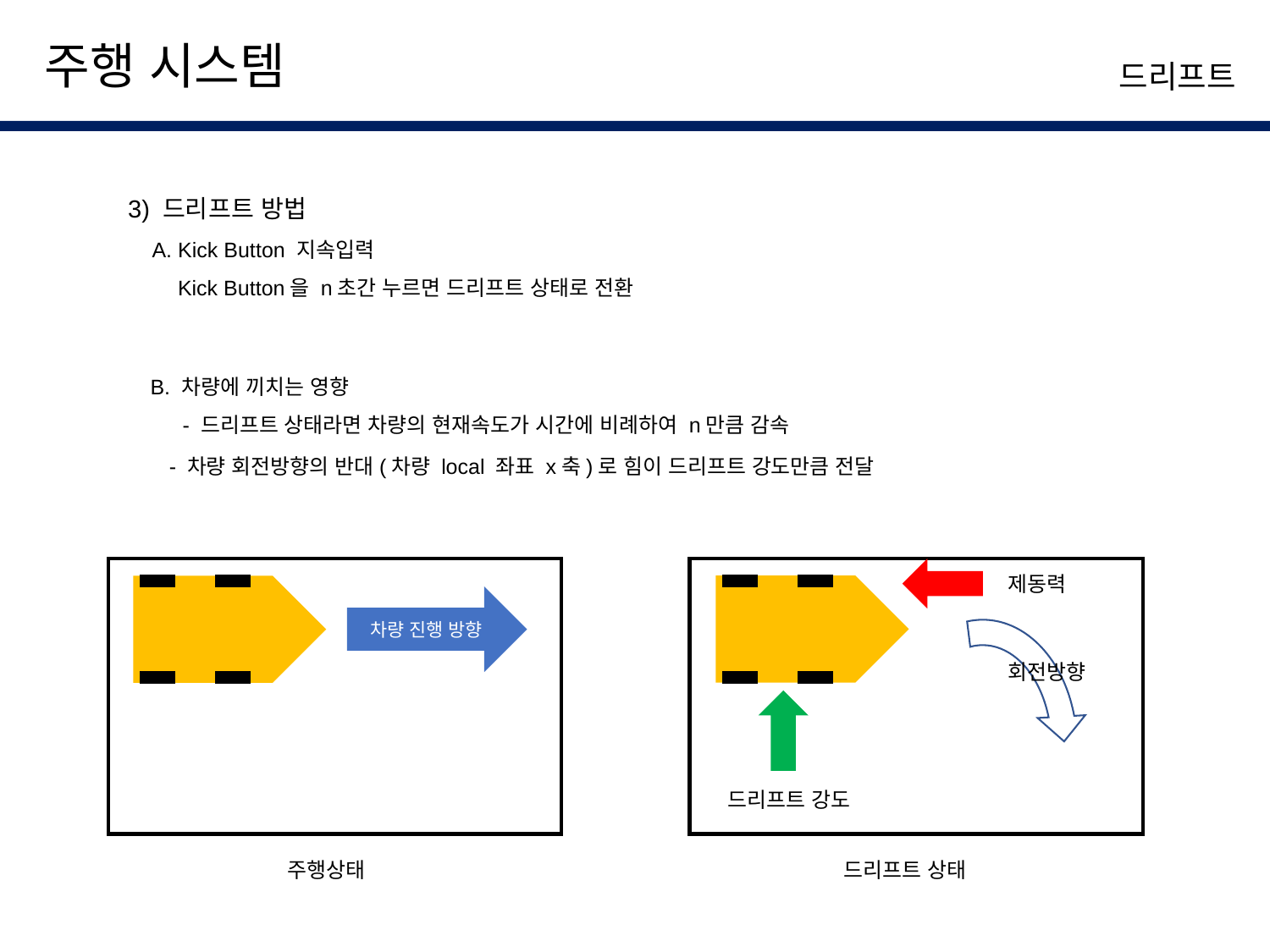

주행 시스템
드리프트

3) 드리프트 방법
A. Kick Button 지속입력
Kick Button을 n초간 누르면 드리프트 상태로 전환
B. 차량에 끼치는 영향
- 드리프트 상태라면 차량의 현재속도가 시간에 비례하여 n만큼 감속
- 차량 회전방향의 반대(차량 local 좌표 x축)로 힘이 드리프트 강도만큼 전달

제동력
차량 진행 방향

회전방향

드리프트 강도
주행상태
드리프트 상태